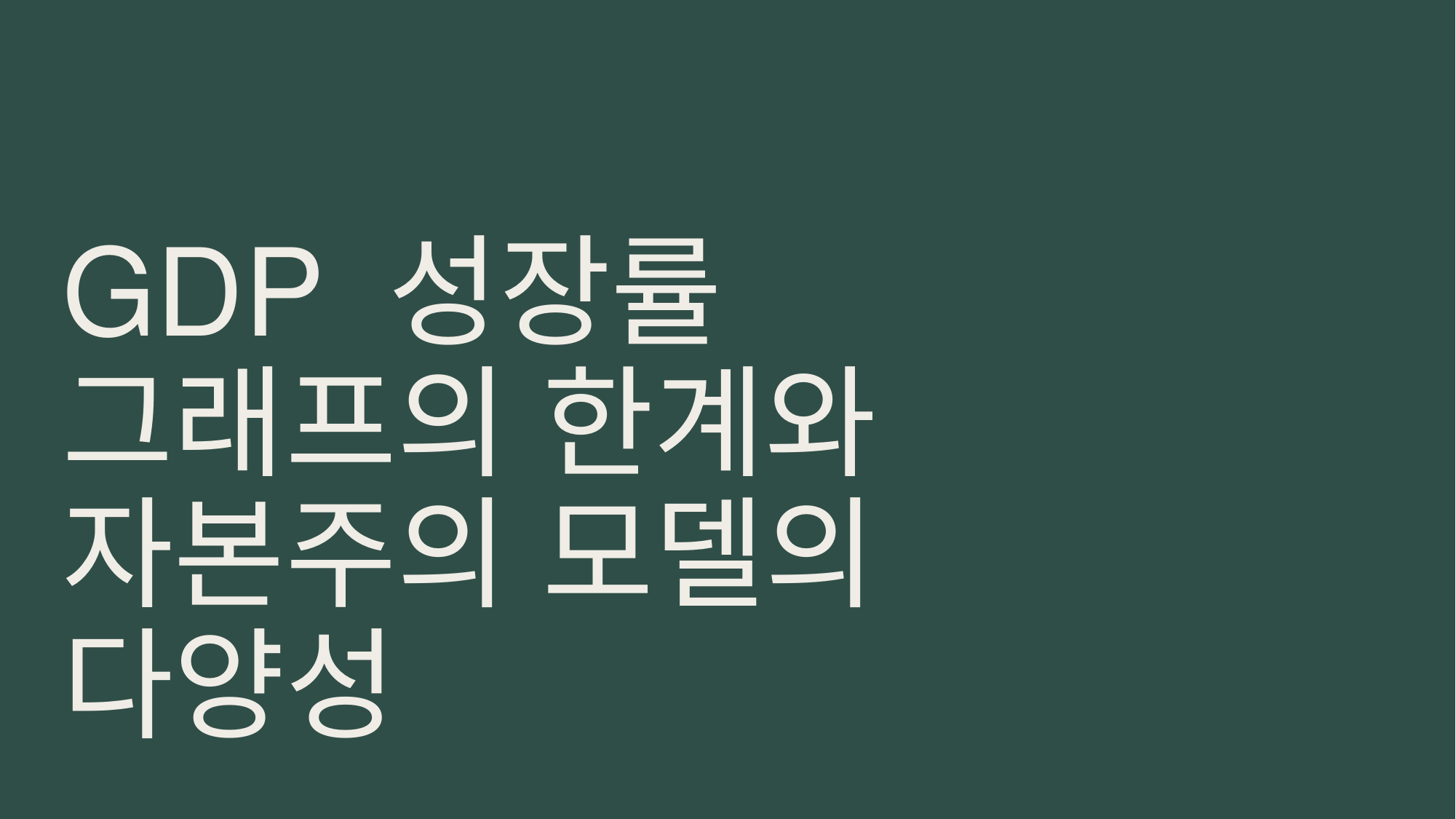

# GDP 성장률 그래프의 한계와 자본주의 모델의 다양성